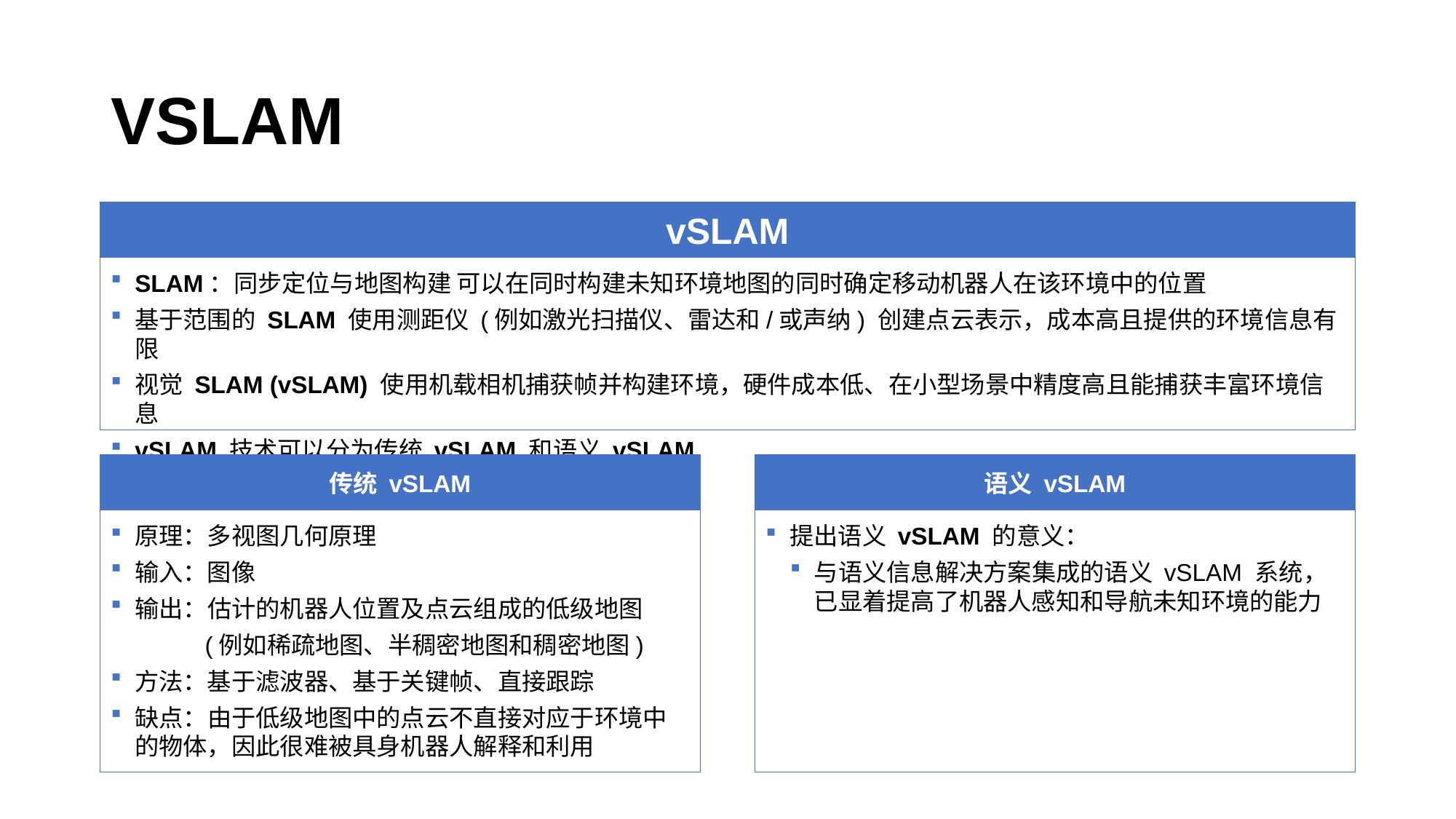

# VSLAM
vSLAM
SLAM：同步定位与地图构建 可以在同时构建未知环境地图的同时确定移动机器人在该环境中的位置
基于范围的 SLAM 使用测距仪 (例如激光扫描仪、雷达和/或声纳) 创建点云表示，成本高且提供的环境信息有限
视觉 SLAM (vSLAM) 使用机载相机捕获帧并构建环境，硬件成本低、在小型场景中精度高且能捕获丰富环境信息
vSLAM 技术可以分为传统 vSLAM 和语义 vSLAM
传统 vSLAM
语义 vSLAM
原理：多视图几何原理
输入：图像
输出：估计的机器人位置及点云组成的低级地图
              (例如稀疏地图、半稠密地图和稠密地图)
方法：基于滤波器、基于关键帧、直接跟踪
缺点：由于低级地图中的点云不直接对应于环境中的物体，因此很难被具身机器人解释和利用
提出语义 vSLAM 的意义：
与语义信息解决方案集成的语义 vSLAM 系统，已显着提高了机器人感知和导航未知环境的能力